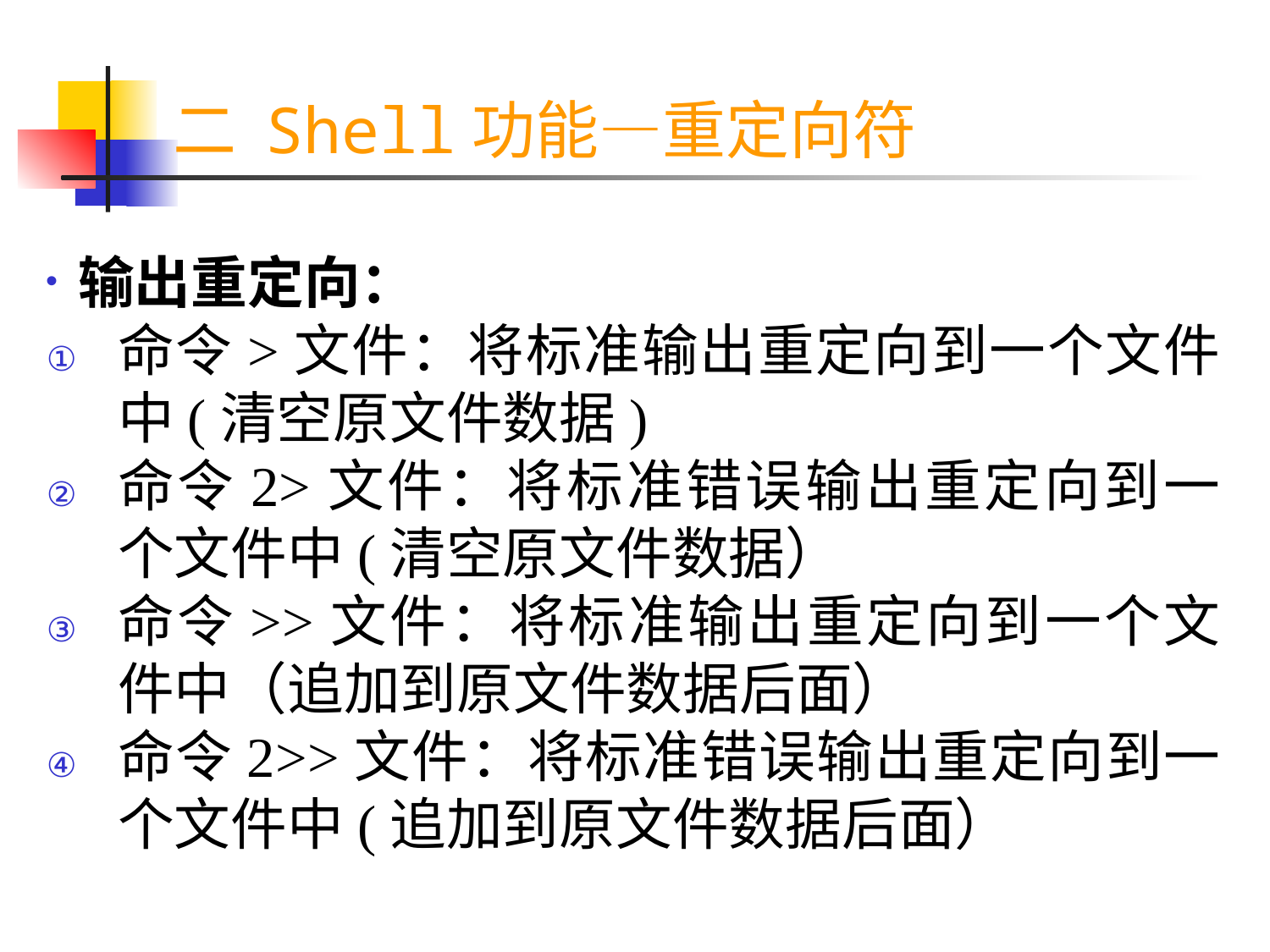

二 Shell功能—重定向符

输出重定向：
命令>文件：将标准输出重定向到一个文件中(清空原文件数据)
命令2>文件：将标准错误输出重定向到一个文件中(清空原文件数据）
命令>>文件：将标准输出重定向到一个文件中（追加到原文件数据后面）
命令2>>文件：将标准错误输出重定向到一个文件中(追加到原文件数据后面）